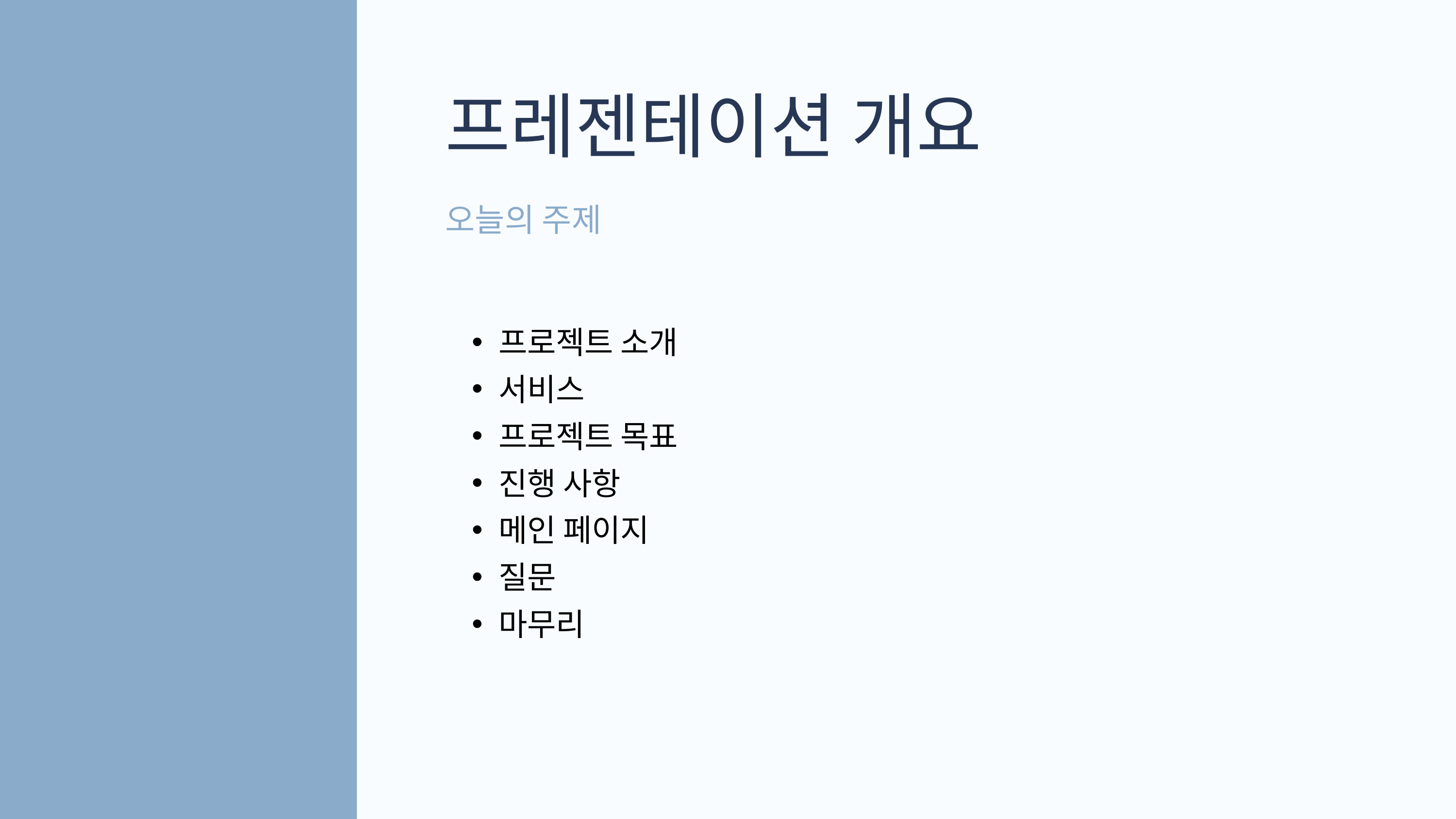

프레젠테이션 개요
오늘의 주제
프로젝트 소개
서비스
프로젝트 목표
진행 사항
메인 페이지
질문
마무리